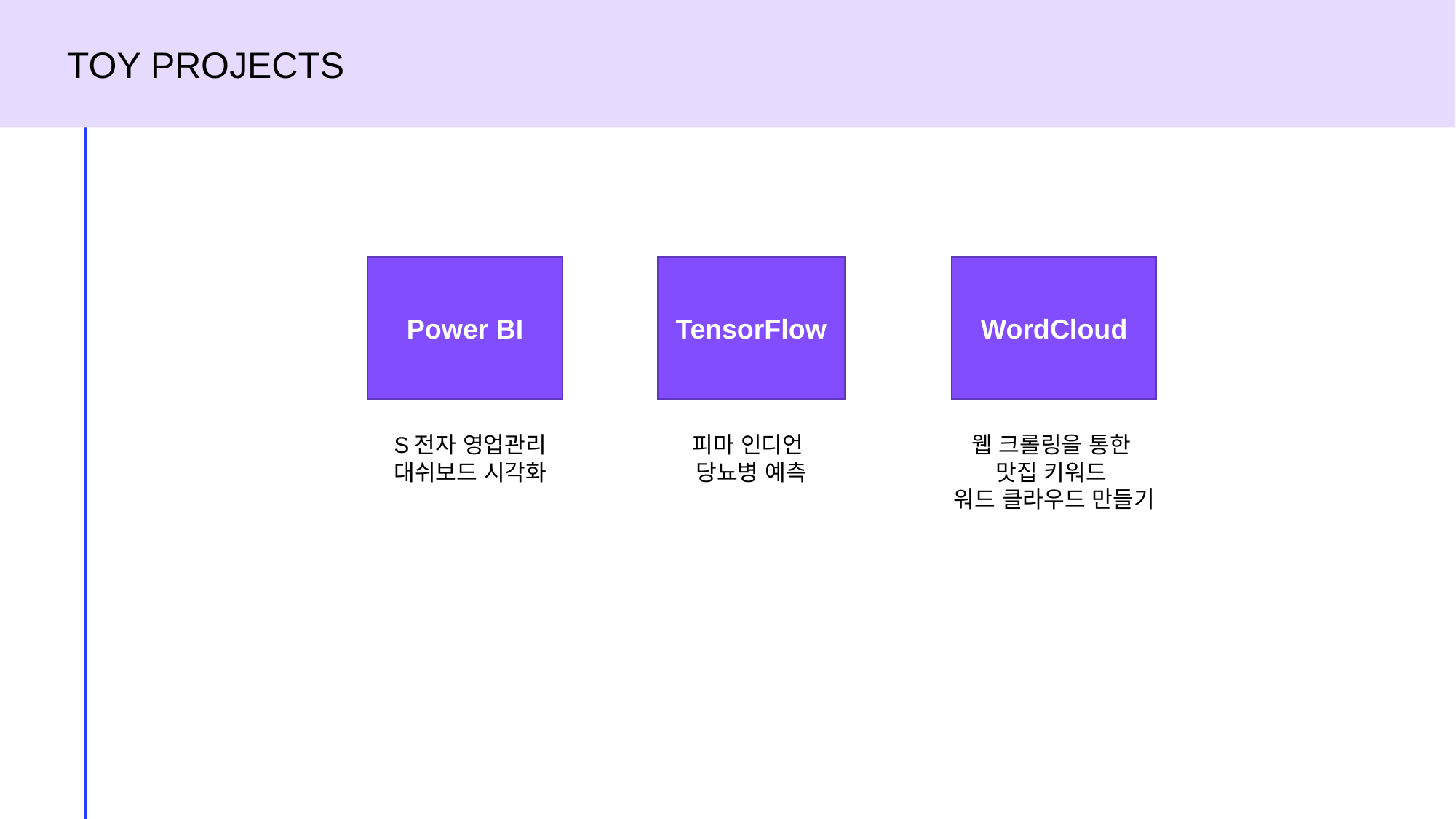

TOY PROJECTS
Power BI
TensorFlow
WordCloud
웹 크롤링을 통한
맛집 키워드
워드 클라우드 만들기
S전자 영업관리
대쉬보드 시각화
피마 인디언
당뇨병 예측